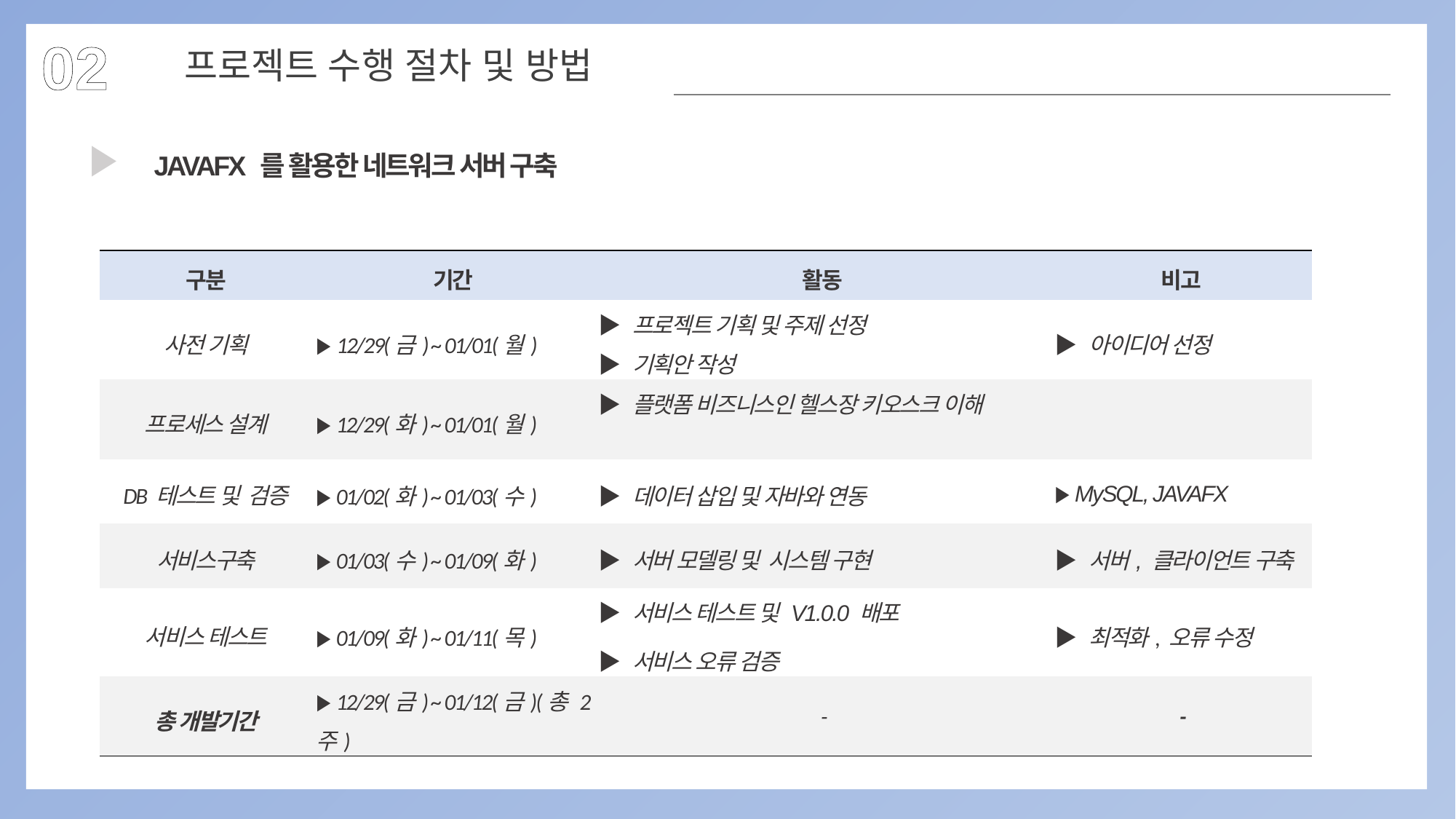

02

프로젝트 수행 절차 및 방법
▶
JAVAFX 를 활용한 네트워크 서버 구축
| 구분 | 기간 | 활동 | 비고 |
| --- | --- | --- | --- |
| 사전 기획 | ▶ 12/29(금) ~ 01/01(월) | ▶ 프로젝트 기획 및 주제 선정 ▶ 기획안 작성 | ▶ 아이디어 선정 |
| 프로세스 설계 | ▶ 12/29(화) ~ 01/01(월) | ▶ 플랫폼 비즈니스인 헬스장 키오스크 이해 |  |
| DB 테스트 및 검증 | ▶ 01/02(화) ~ 01/03(수) | ▶ 데이터 삽입 및 자바와 연동 | ▶ MySQL, JAVAFX |
| 서비스구축 | ▶ 01/03(수) ~ 01/09(화) | ▶ 서버 모델링 및 시스템 구현 | ▶ 서버, 클라이언트 구축 |
| 서비스 테스트 | ▶ 01/09(화) ~ 01/11(목) | ▶ 서비스 테스트 및 V1.0.0 배포 ▶ 서비스 오류 검증 | ▶ 최적화, 오류 수정 |
| 총 개발기간 | ▶ 12/29(금) ~ 01/12(금)(총 2주) | - | - |